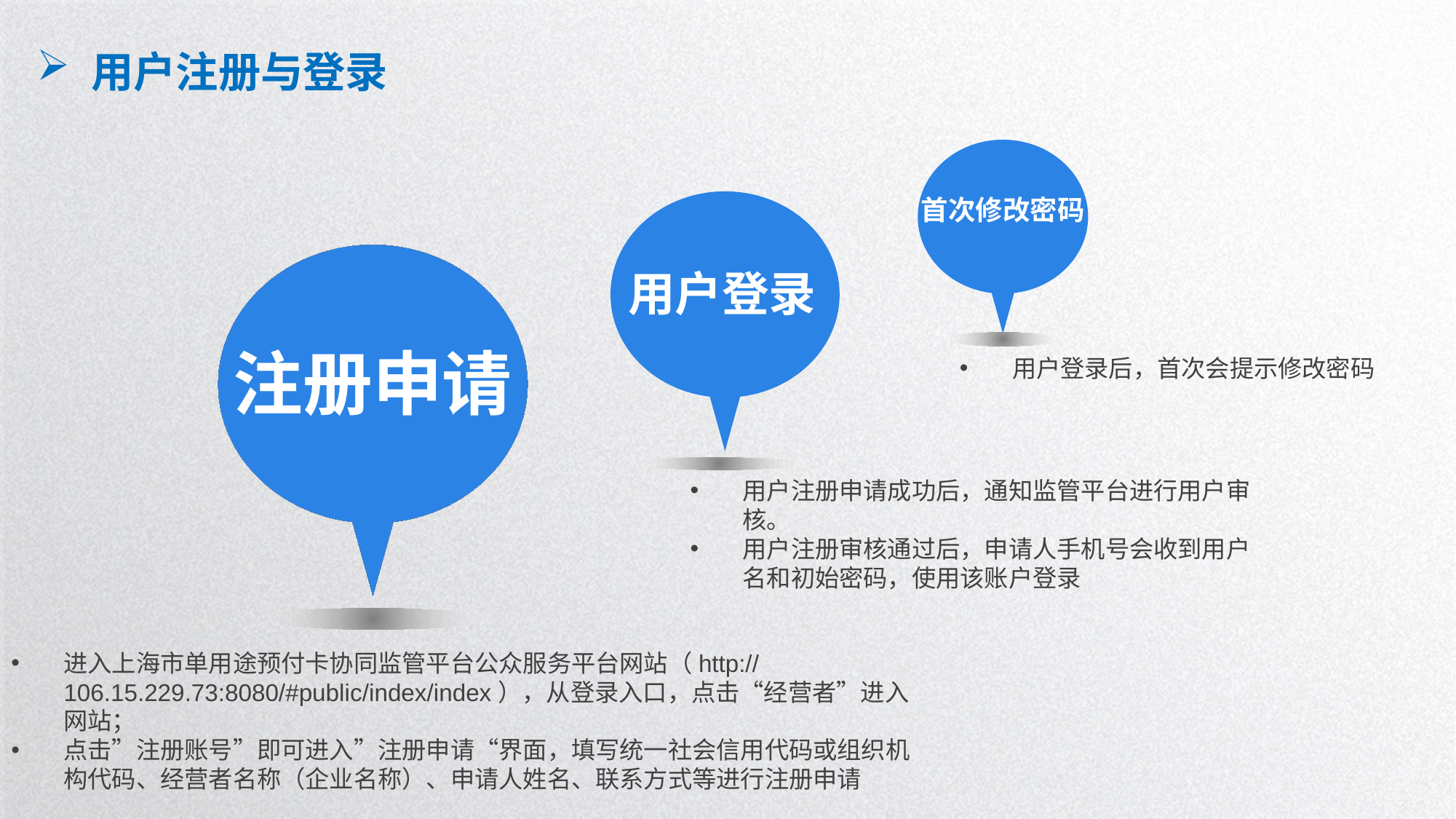

用户注册与登录

首次修改密码

用户登录

注册申请

用户登录后，首次会提示修改密码

用户注册申请成功后，通知监管平台进行用户审核。
用户注册审核通过后，申请人手机号会收到用户名和初始密码，使用该账户登录

进入上海市单用途预付卡协同监管平台公众服务平台网站（http://106.15.229.73:8080/#public/index/index），从登录入口，点击“经营者”进入网站；
点击”注册账号”即可进入”注册申请“界面，填写统一社会信用代码或组织机构代码、经营者名称（企业名称）、申请人姓名、联系方式等进行注册申请